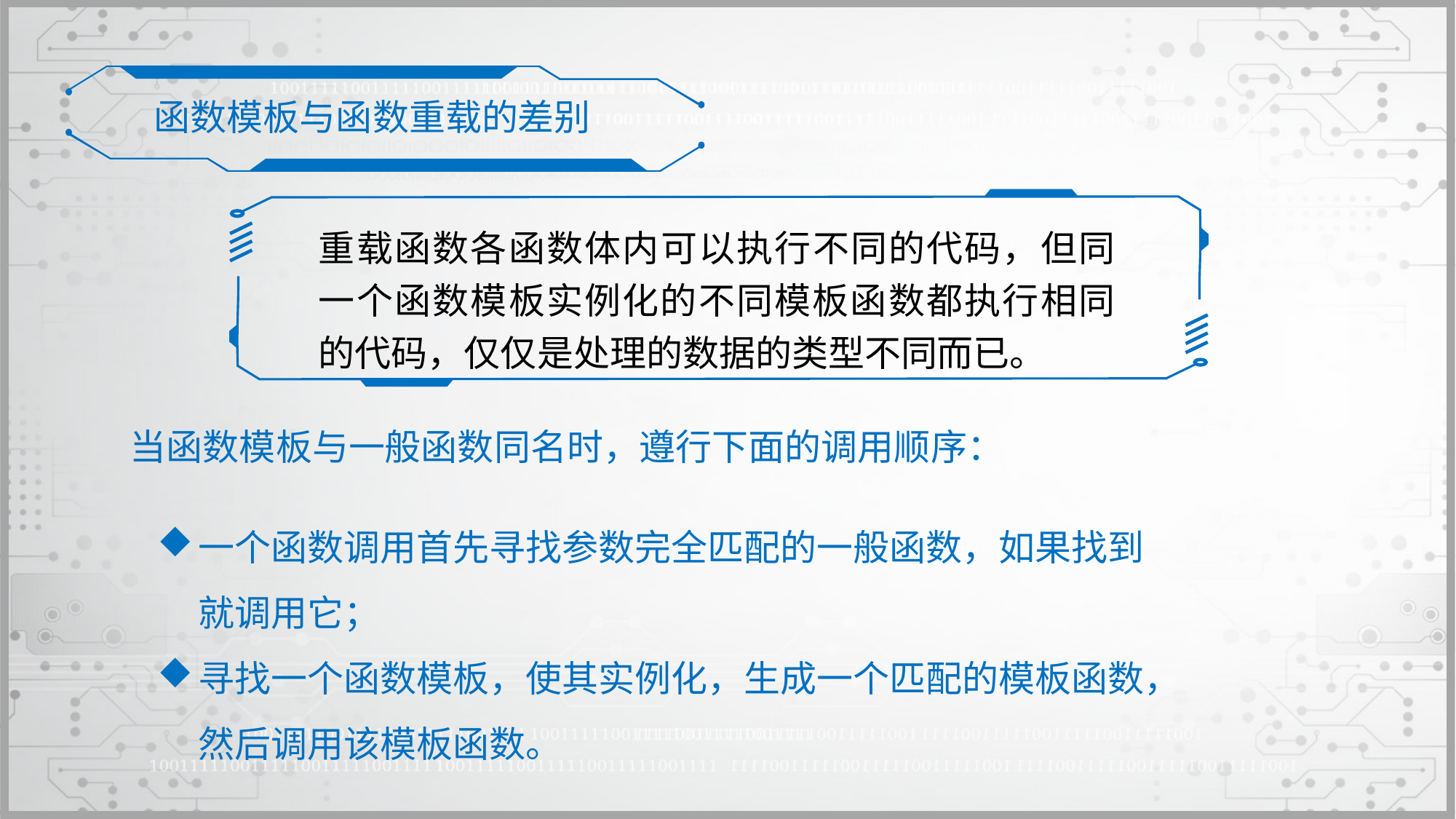

函数模板与函数重载的差别

重载函数各函数体内可以执行不同的代码，但同一个函数模板实例化的不同模板函数都执行相同的代码，仅仅是处理的数据的类型不同而已。
当函数模板与一般函数同名时，遵行下面的调用顺序：
一个函数调用首先寻找参数完全匹配的一般函数，如果找到就调用它；
寻找一个函数模板，使其实例化，生成一个匹配的模板函数，然后调用该模板函数。